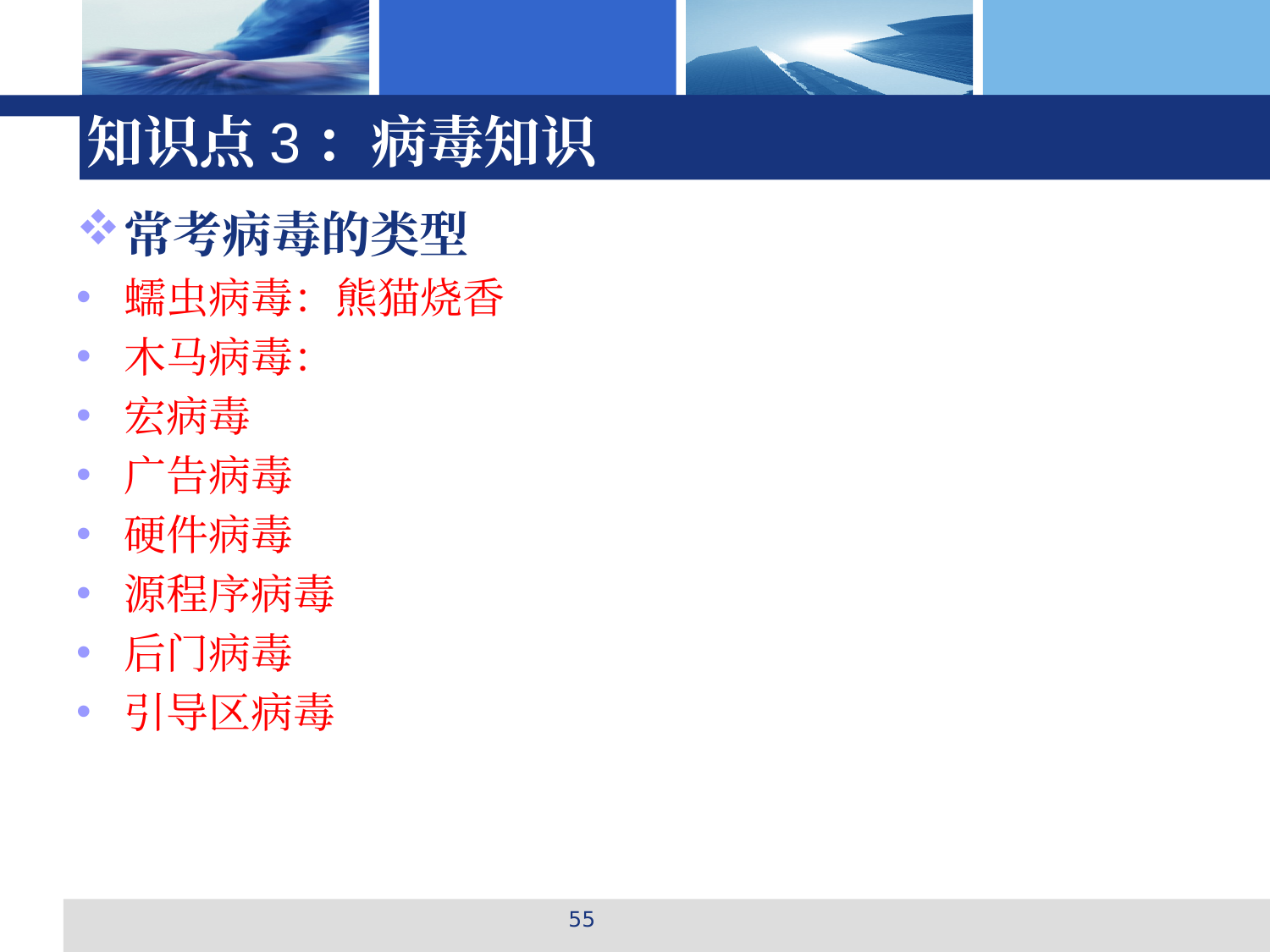

# 知识点3：病毒知识
常考病毒的类型
蠕虫病毒：熊猫烧香
木马病毒：
宏病毒
广告病毒
硬件病毒
源程序病毒
后门病毒
引导区病毒

55